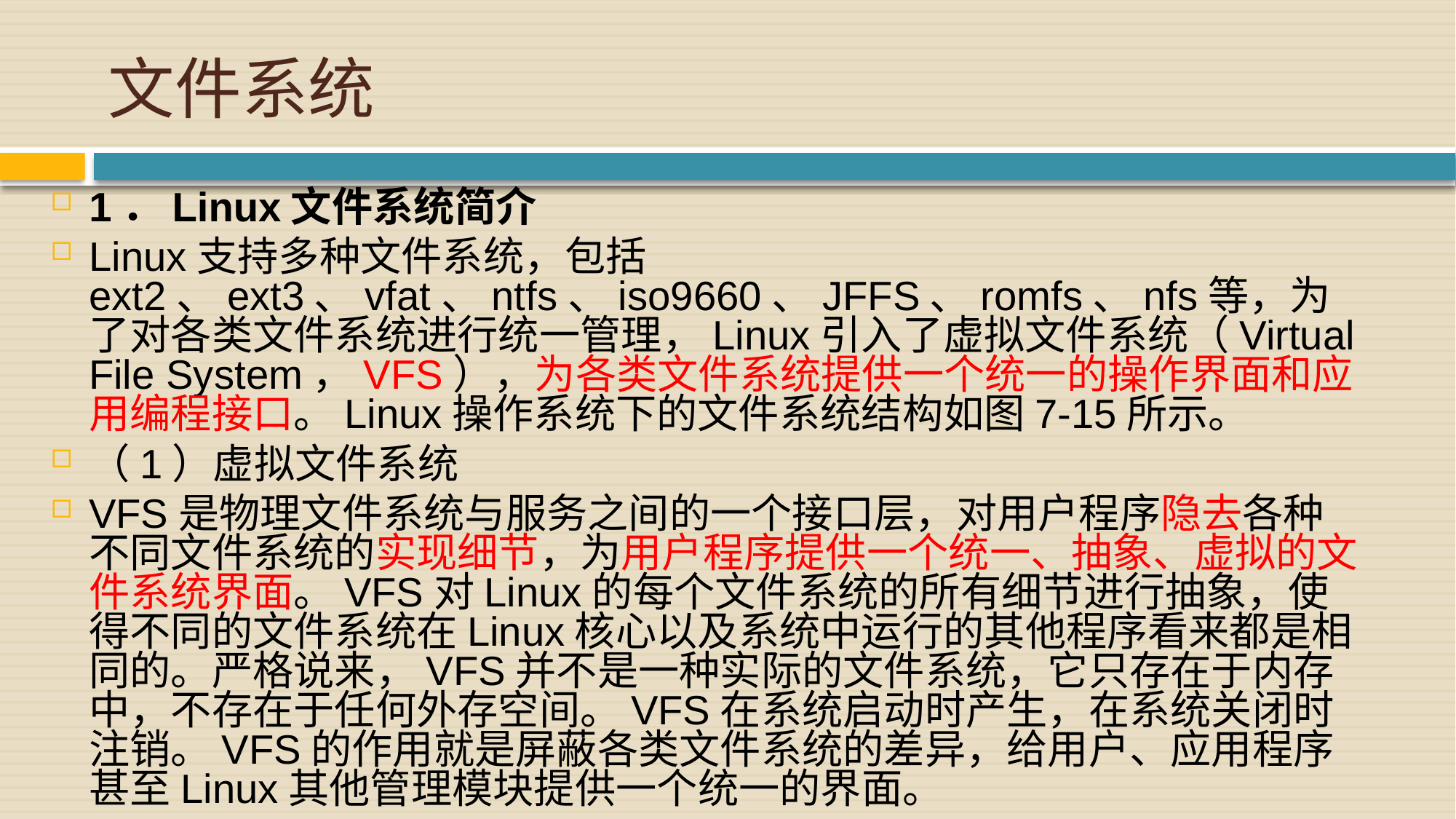

# 文件系统
1．Linux文件系统简介
Linux支持多种文件系统，包括ext2、ext3、vfat、ntfs、iso9660、JFFS、romfs、nfs等，为了对各类文件系统进行统一管理，Linux引入了虚拟文件系统（Virtual File System，VFS），为各类文件系统提供一个统一的操作界面和应用编程接口。Linux操作系统下的文件系统结构如图7-15所示。
（1）虚拟文件系统
VFS是物理文件系统与服务之间的一个接口层，对用户程序隐去各种不同文件系统的实现细节，为用户程序提供一个统一、抽象、虚拟的文件系统界面。VFS对Linux的每个文件系统的所有细节进行抽象，使得不同的文件系统在Linux核心以及系统中运行的其他程序看来都是相同的。严格说来，VFS并不是一种实际的文件系统，它只存在于内存中，不存在于任何外存空间。VFS在系统启动时产生，在系统关闭时注销。VFS的作用就是屏蔽各类文件系统的差异，给用户、应用程序甚至Linux其他管理模块提供一个统一的界面。